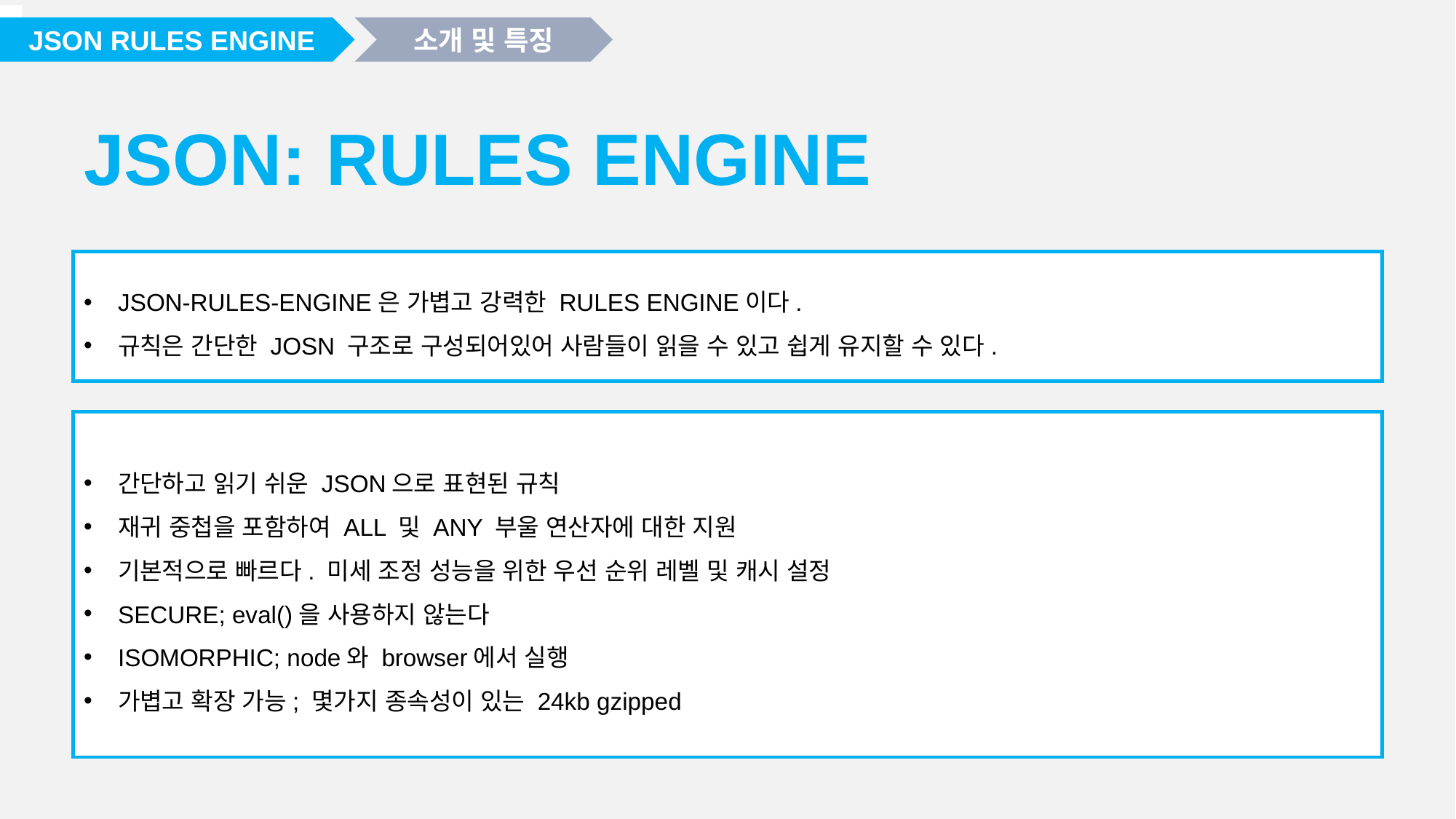

JSON RULES ENGINE
소개 및 특징
# JSON: RULES ENGINE
JSON-RULES-ENGINE은 가볍고 강력한 RULES ENGINE이다.
규칙은 간단한 JOSN 구조로 구성되어있어 사람들이 읽을 수 있고 쉽게 유지할 수 있다.
간단하고 읽기 쉬운 JSON으로 표현된 규칙
재귀 중첩을 포함하여 ALL 및 ANY 부울 연산자에 대한 지원
기본적으로 빠르다. 미세 조정 성능을 위한 우선 순위 레벨 및 캐시 설정
SECURE; eval()을 사용하지 않는다
ISOMORPHIC; node와 browser에서 실행
가볍고 확장 가능; 몇가지 종속성이 있는 24kb gzipped